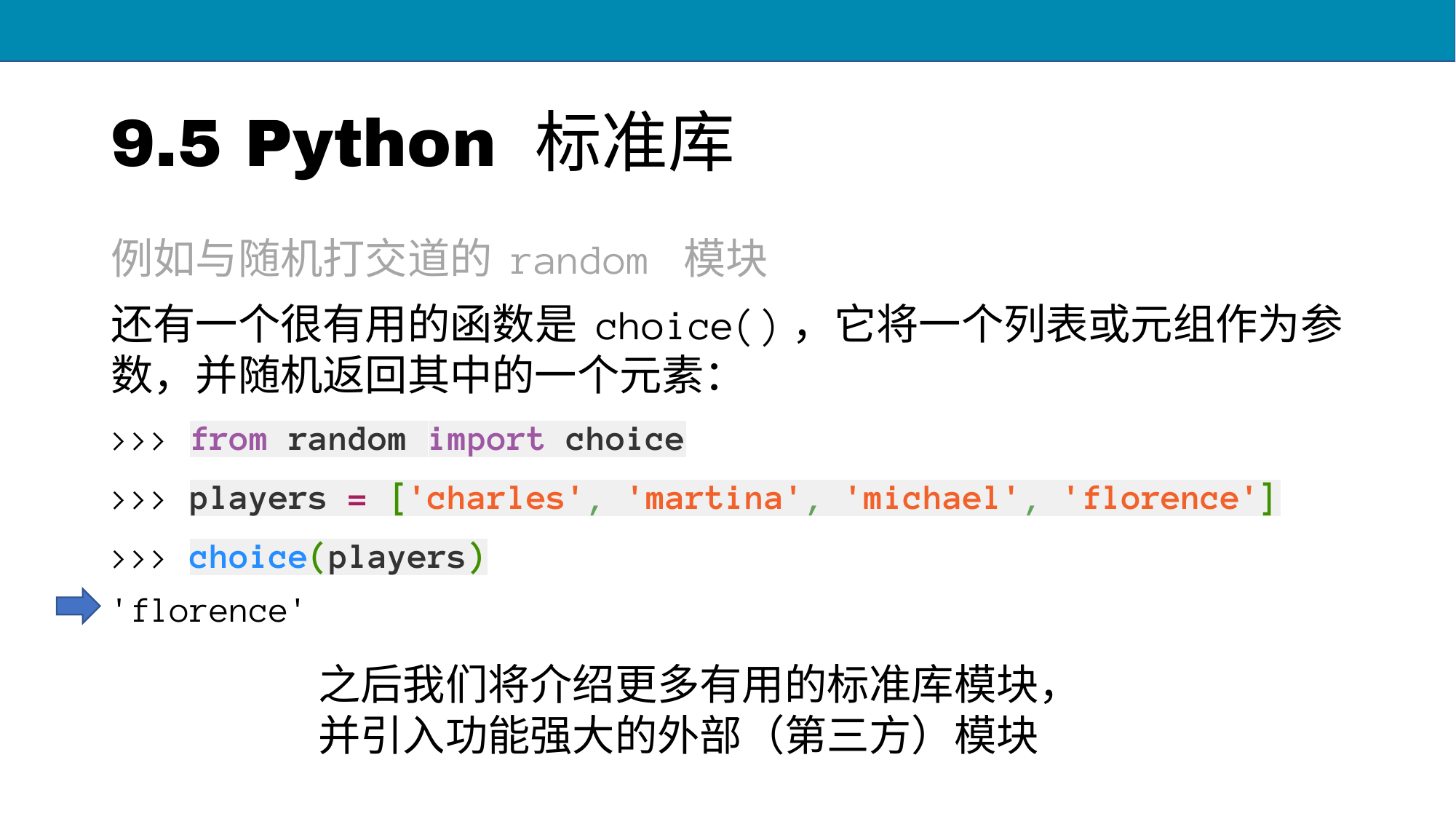

# 9.5 Python 标准库
例如与随机打交道的 random 模块
还有一个很有用的函数是 choice()，它将一个列表或元组作为参数，并随机返回其中的一个元素：
>>> from random import choice
>>> players = ['charles', 'martina', 'michael', 'florence']
>>> choice(players)
'florence'

之后我们将介绍更多有用的标准库模块，
并引入功能强大的外部（第三方）模块